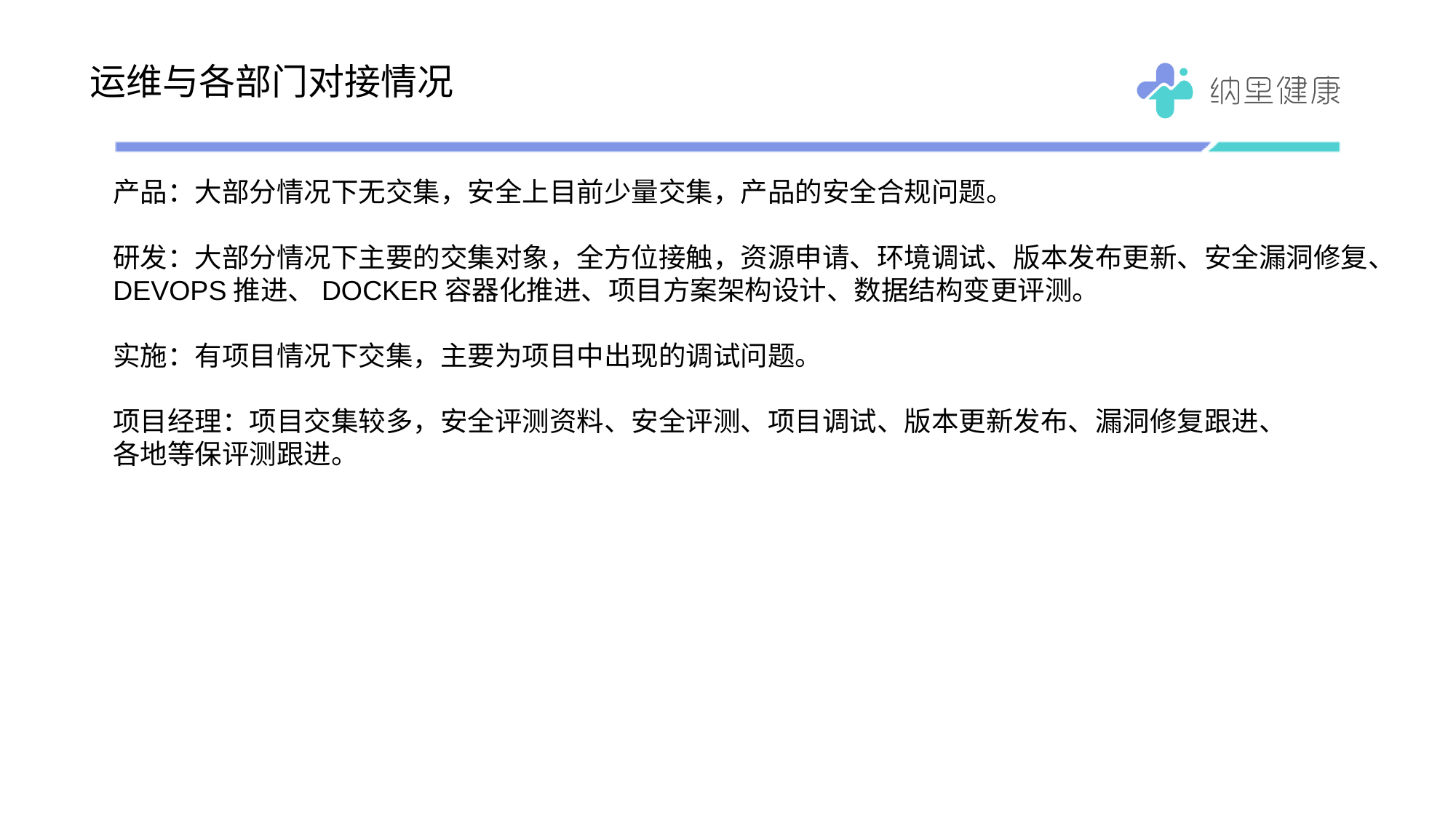

# 运维与各部门对接情况
产品：大部分情况下无交集，安全上目前少量交集，产品的安全合规问题。

研发：大部分情况下主要的交集对象，全方位接触，资源申请、环境调试、版本发布更新、安全漏洞修复、
DEVOPS推进、DOCKER容器化推进、项目方案架构设计、数据结构变更评测。

实施：有项目情况下交集，主要为项目中出现的调试问题。

项目经理：项目交集较多，安全评测资料、安全评测、项目调试、版本更新发布、漏洞修复跟进、
各地等保评测跟进。